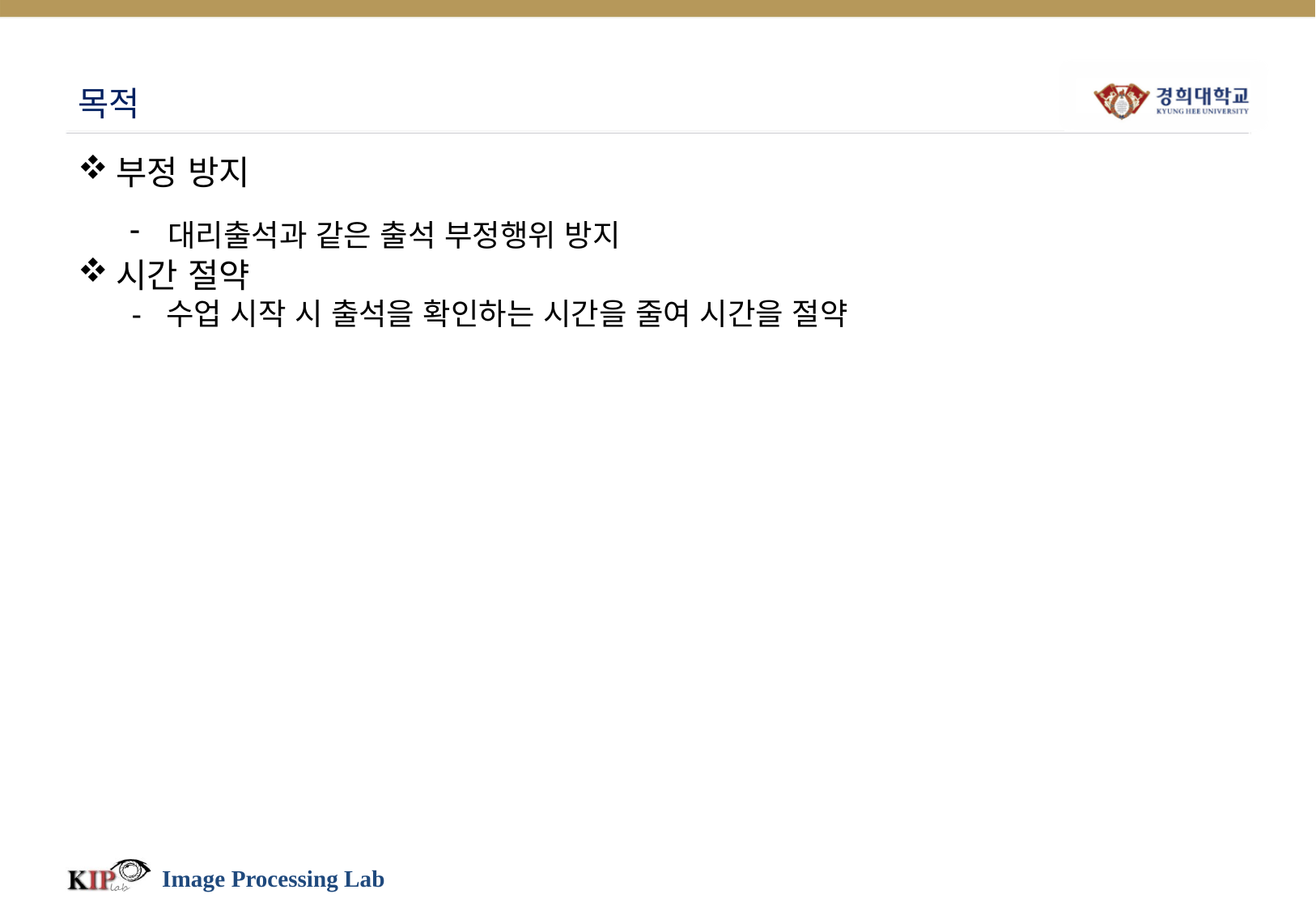

# 목적
부정 방지
대리출석과 같은 출석 부정행위 방지
시간 절약
 -  수업 시작 시 출석을 확인하는 시간을 줄여 시간을 절약
Image Processing Lab